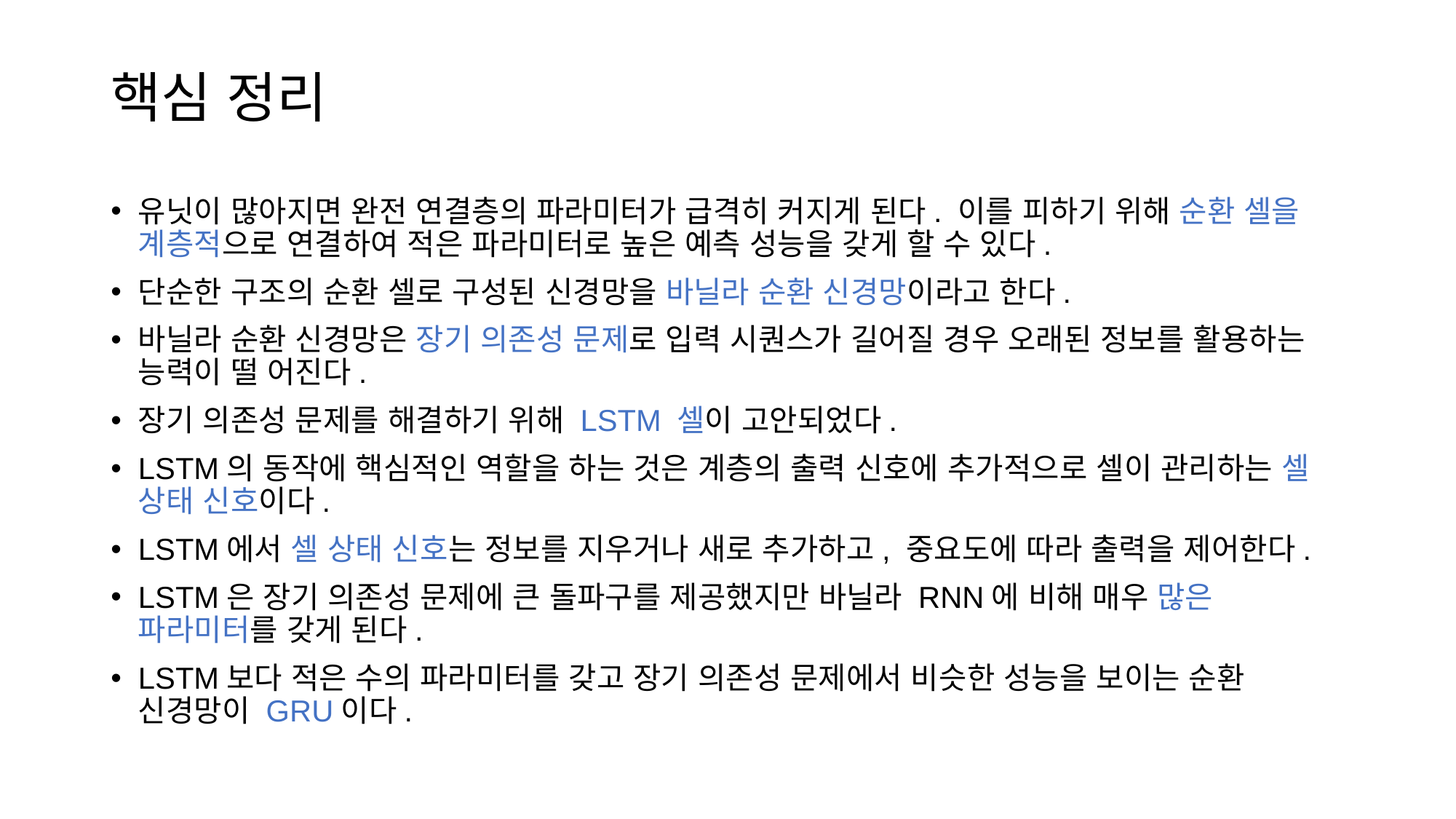

# 핵심 정리
유닛이 많아지면 완전 연결층의 파라미터가 급격히 커지게 된다. 이를 피하기 위해 순환 셀을 계층적으로 연결하여 적은 파라미터로 높은 예측 성능을 갖게 할 수 있다.
단순한 구조의 순환 셀로 구성된 신경망을 바닐라 순환 신경망이라고 한다.
바닐라 순환 신경망은 장기 의존성 문제로 입력 시퀀스가 길어질 경우 오래된 정보를 활용하는 능력이 떨 어진다.
장기 의존성 문제를 해결하기 위해 LSTM 셀이 고안되었다.
LSTM의 동작에 핵심적인 역할을 하는 것은 계층의 출력 신호에 추가적으로 셀이 관리하는 셀 상태 신호이다.
LSTM에서 셀 상태 신호는 정보를 지우거나 새로 추가하고, 중요도에 따라 출력을 제어한다.
LSTM은 장기 의존성 문제에 큰 돌파구를 제공했지만 바닐라 RNN에 비해 매우 많은 파라미터를 갖게 된다.
LSTM보다 적은 수의 파라미터를 갖고 장기 의존성 문제에서 비슷한 성능을 보이는 순환 신경망이 GRU이다.